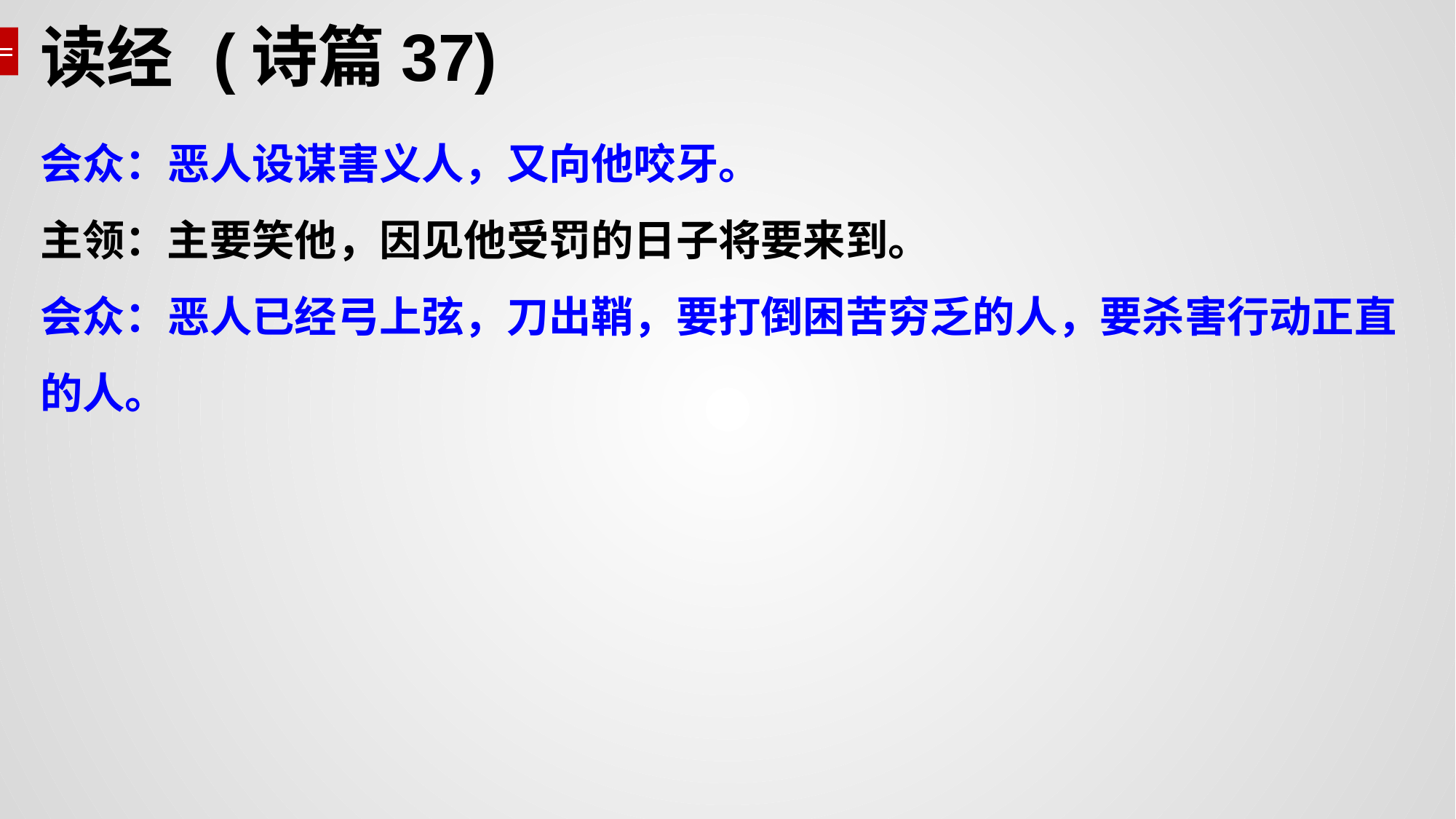

(诗篇37)
会众：恶人设谋害义人，又向他咬牙。
主领：主要笑他，因见他受罚的日子将要来到。
会众：恶人已经弓上弦，刀出鞘，要打倒困苦穷乏的人，要杀害行动正直的人。